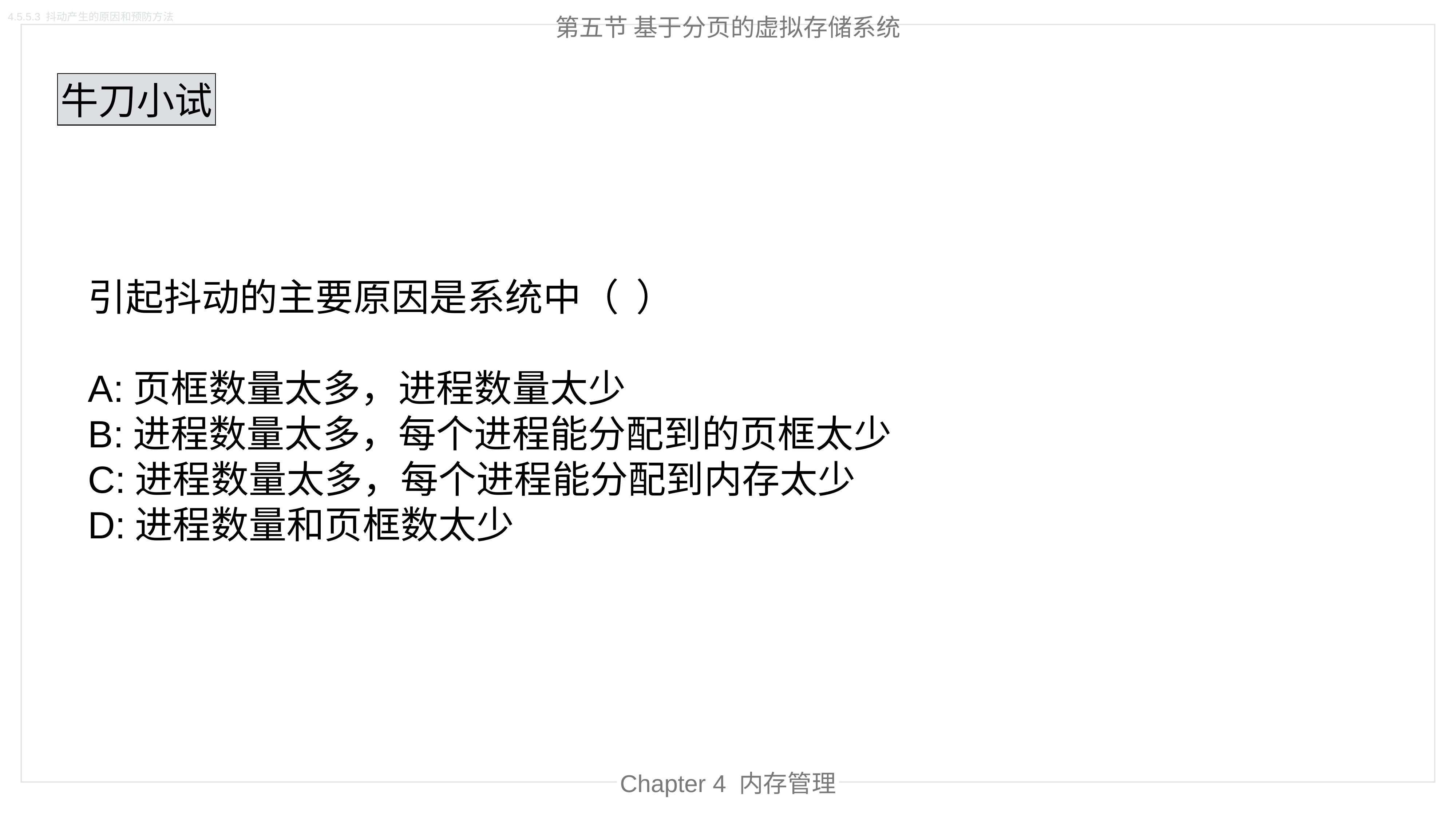

第五节 基于分页的虚拟存储系统
4.5.5.3 抖动产生的原因和预防方法

牛刀小试
引起抖动的主要原因是系统中（  ）

A:页框数量太多，进程数量太少
B:进程数量太多，每个进程能分配到的页框太少
C:进程数量太多，每个进程能分配到内存太少
D:进程数量和页框数太少
Chapter 4 内存管理